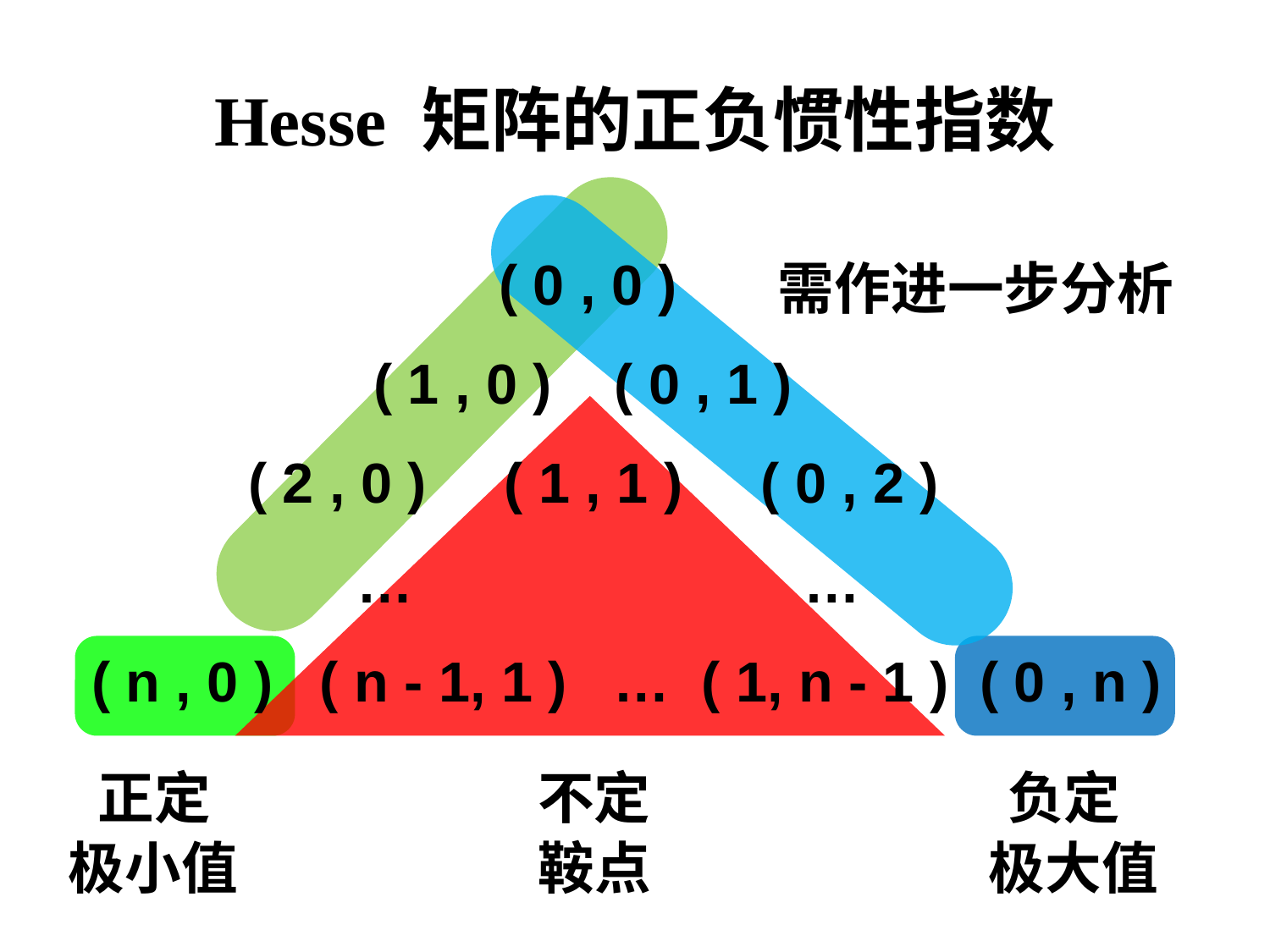

# Hesse 矩阵的正负惯性指数
                           ( 0 , 0 )
                   ( 1 , 0 )    ( 0 , 1 )
           ( 2 , 0 )     ( 1 , 1 )     ( 0 , 2 )
                  …                         …
 ( n , 0 )   ( n - 1, 1 )   …  ( 1, n - 1 )  ( 0 , n )

需作进一步分析

正定
不定
负定
极小值
鞍点
极大值